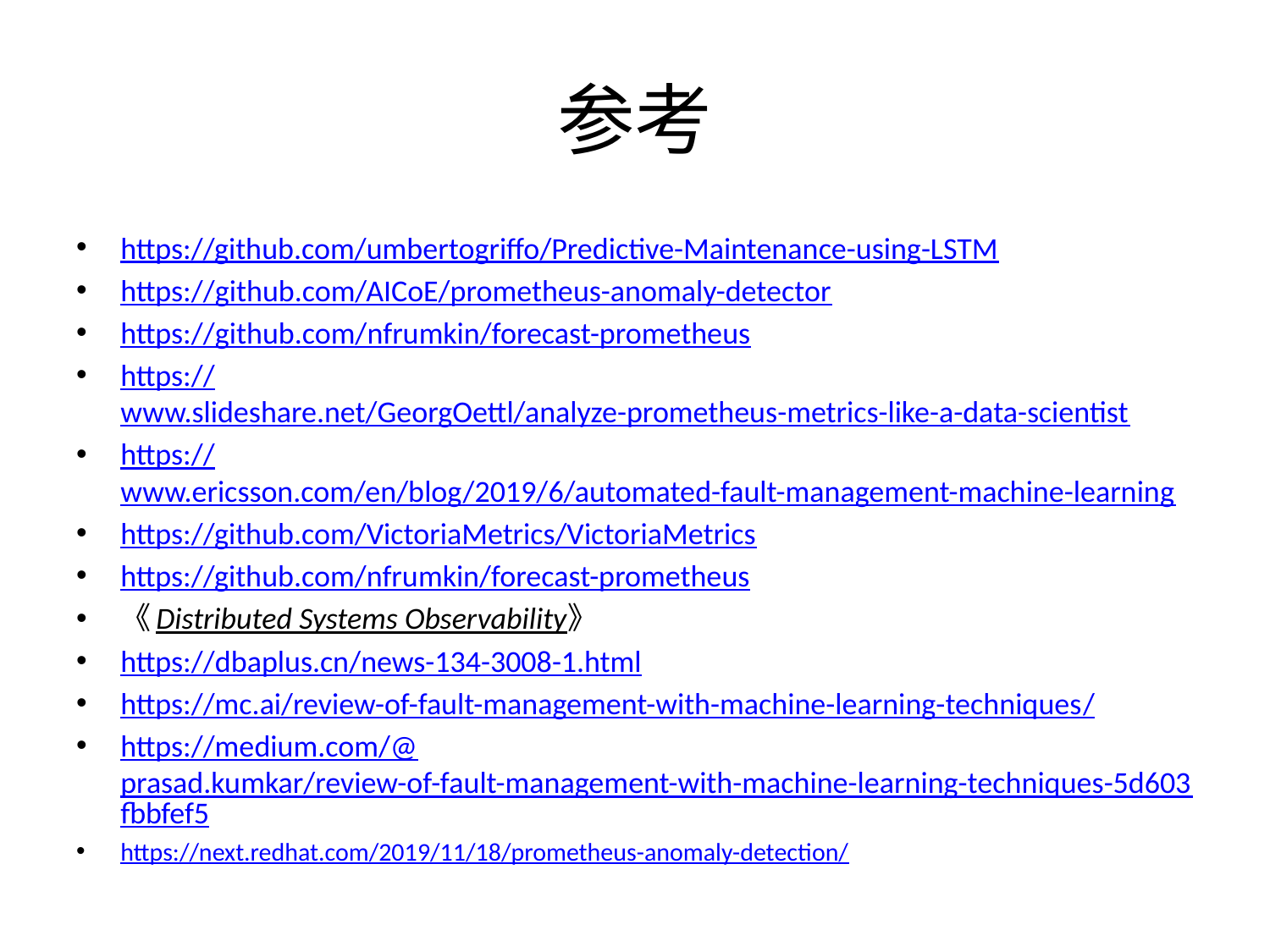

# 参考
https://github.com/umbertogriffo/Predictive-Maintenance-using-LSTM
https://github.com/AICoE/prometheus-anomaly-detector
https://github.com/nfrumkin/forecast-prometheus
https://www.slideshare.net/GeorgOettl/analyze-prometheus-metrics-like-a-data-scientist
https://www.ericsson.com/en/blog/2019/6/automated-fault-management-machine-learning
https://github.com/VictoriaMetrics/VictoriaMetrics
https://github.com/nfrumkin/forecast-prometheus
《Distributed Systems Observability》
https://dbaplus.cn/news-134-3008-1.html
https://mc.ai/review-of-fault-management-with-machine-learning-techniques/
https://medium.com/@prasad.kumkar/review-of-fault-management-with-machine-learning-techniques-5d603fbbfef5
https://next.redhat.com/2019/11/18/prometheus-anomaly-detection/